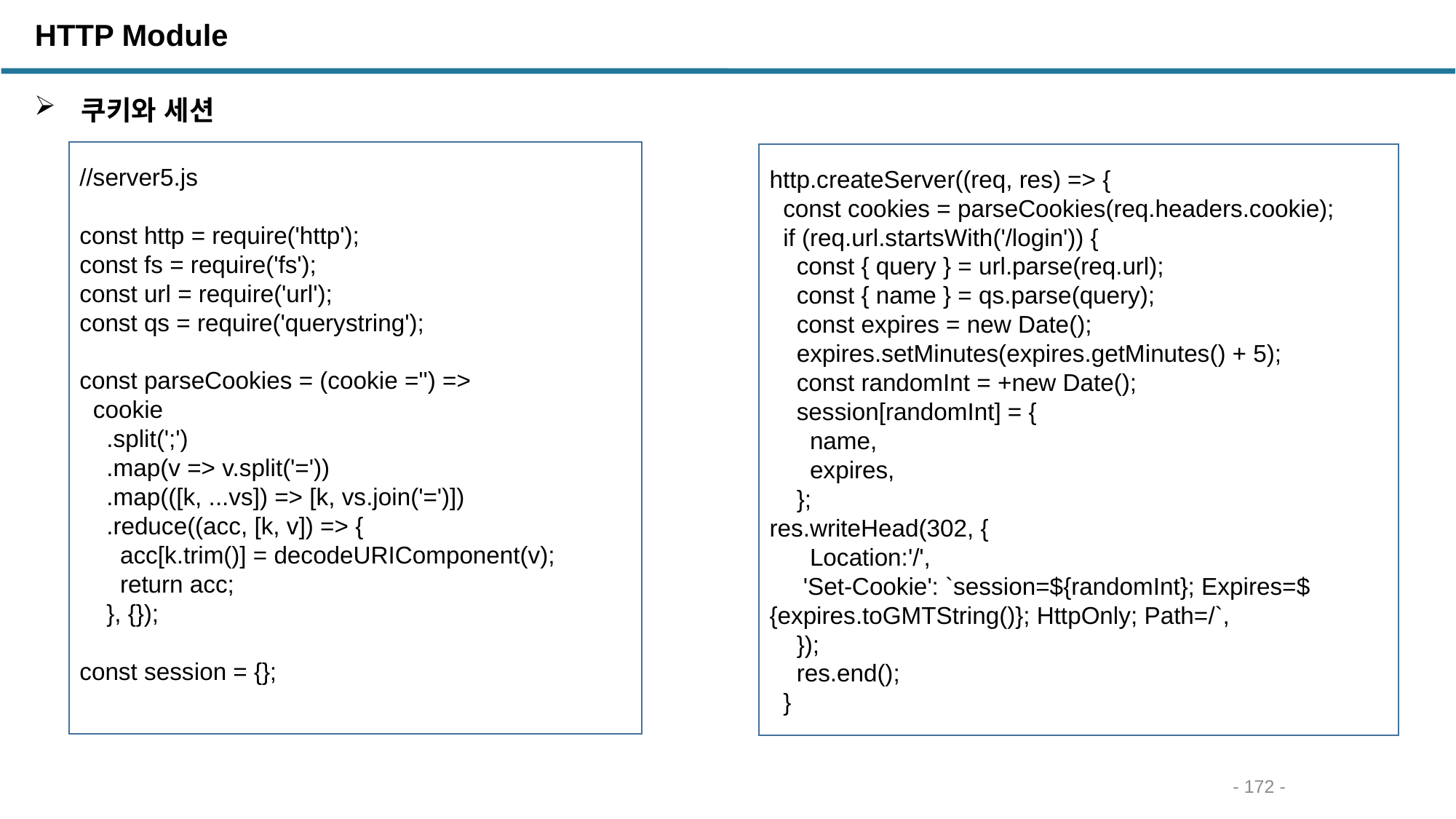

HTTP Module
 쿠키와 세션
//server5.js

const http = require('http');
const fs = require('fs');
const url = require('url');
const qs = require('querystring');

const parseCookies = (cookie ='') =>
  cookie
    .split(';')
    .map(v => v.split('='))
    .map(([k, ...vs]) => [k, vs.join('=')])
    .reduce((acc, [k, v]) => {
      acc[k.trim()] = decodeURIComponent(v);
      return acc;
    }, {});

const session = {};

http.createServer((req, res) => {
  const cookies = parseCookies(req.headers.cookie);
  if (req.url.startsWith('/login')) {
    const { query } = url.parse(req.url);
    const { name } = qs.parse(query);
    const expires = new Date();
    expires.setMinutes(expires.getMinutes() + 5);
    const randomInt = +new Date();
    session[randomInt] = {
      name,
      expires,
    };
res.writeHead(302, {
      Location:'/',
     'Set-Cookie': `session=${randomInt}; Expires=${expires.toGMTString()}; HttpOnly; Path=/`,
    });
    res.end();
  }
- 172 -